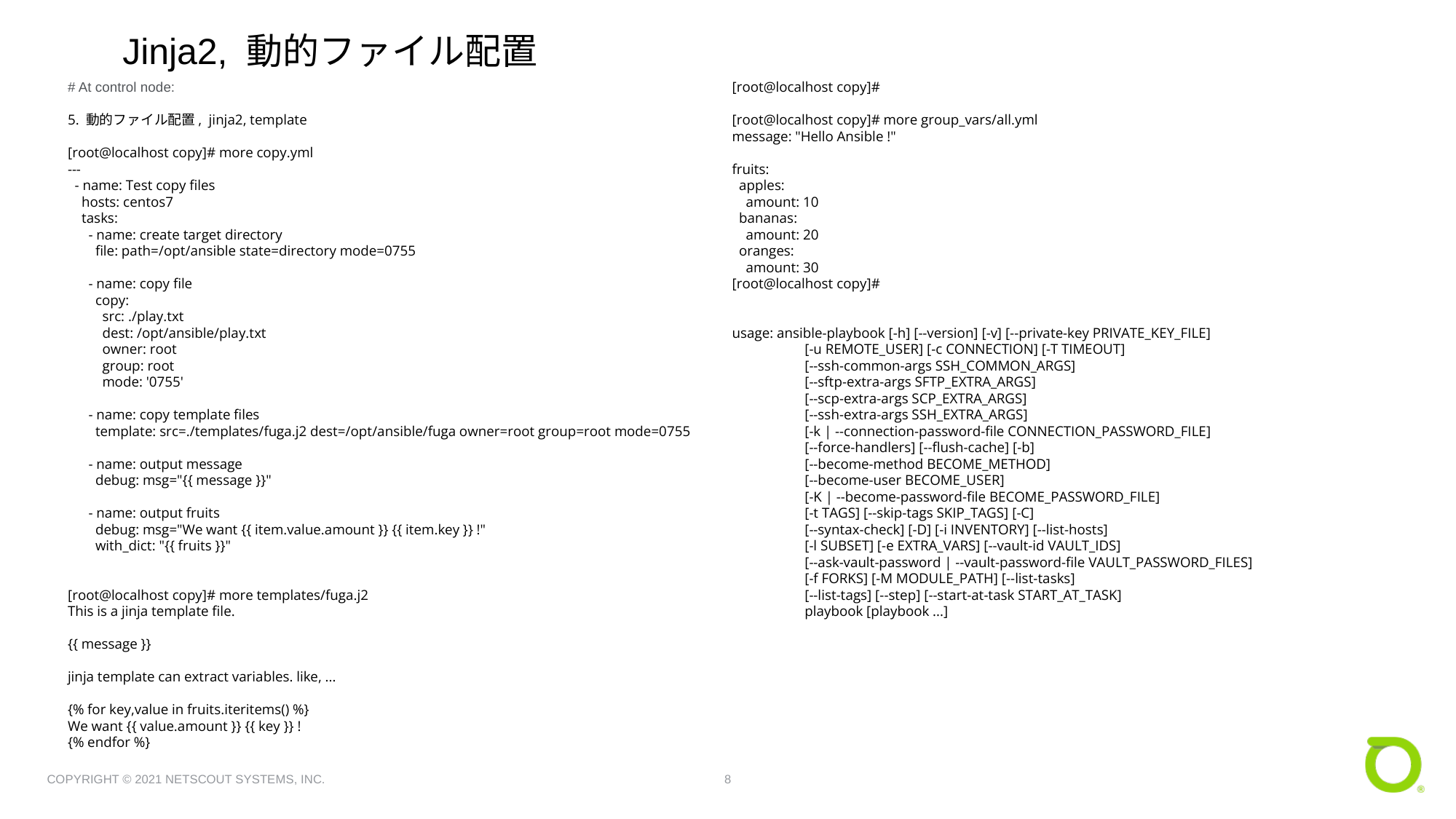

Jinja2, 動的ファイル配置
# At control node:

5. 動的ファイル配置,  jinja2, template

[root@localhost copy]# more copy.yml
---
  - name: Test copy files
    hosts: centos7
    tasks:
      - name: create target directory
        file: path=/opt/ansible state=directory mode=0755

      - name: copy file
        copy:
          src: ./play.txt
          dest: /opt/ansible/play.txt
          owner: root
          group: root
          mode: '0755'

      - name: copy template files
        template: src=./templates/fuga.j2 dest=/opt/ansible/fuga owner=root group=root mode=0755

      - name: output message
        debug: msg="{{ message }}"

      - name: output fruits
        debug: msg="We want {{ item.value.amount }} {{ item.key }} !"
        with_dict: "{{ fruits }}"

[root@localhost copy]# more templates/fuga.j2
This is a jinja template file.

{{ message }}

jinja template can extract variables. like, ...

{% for key,value in fruits.iteritems() %}
We want {{ value.amount }} {{ key }} !
{% endfor %}
[root@localhost copy]#

[root@localhost copy]# more group_vars/all.yml
message: "Hello Ansible !"

fruits:
  apples:
    amount: 10
  bananas:
    amount: 20
  oranges:
    amount: 30
[root@localhost copy]#

usage: ansible-playbook [-h] [--version] [-v] [--private-key PRIVATE_KEY_FILE]
                     [-u REMOTE_USER] [-c CONNECTION] [-T TIMEOUT]
                     [--ssh-common-args SSH_COMMON_ARGS]
                     [--sftp-extra-args SFTP_EXTRA_ARGS]
                     [--scp-extra-args SCP_EXTRA_ARGS]
                     [--ssh-extra-args SSH_EXTRA_ARGS]
                     [-k | --connection-password-file CONNECTION_PASSWORD_FILE]
                     [--force-handlers] [--flush-cache] [-b]
                     [--become-method BECOME_METHOD]
                     [--become-user BECOME_USER]
                     [-K | --become-password-file BECOME_PASSWORD_FILE]
                     [-t TAGS] [--skip-tags SKIP_TAGS] [-C]
                     [--syntax-check] [-D] [-i INVENTORY] [--list-hosts]
                     [-l SUBSET] [-e EXTRA_VARS] [--vault-id VAULT_IDS]
                     [--ask-vault-password | --vault-password-file VAULT_PASSWORD_FILES]
                     [-f FORKS] [-M MODULE_PATH] [--list-tasks]
                     [--list-tags] [--step] [--start-at-task START_AT_TASK]
                     playbook [playbook ...]